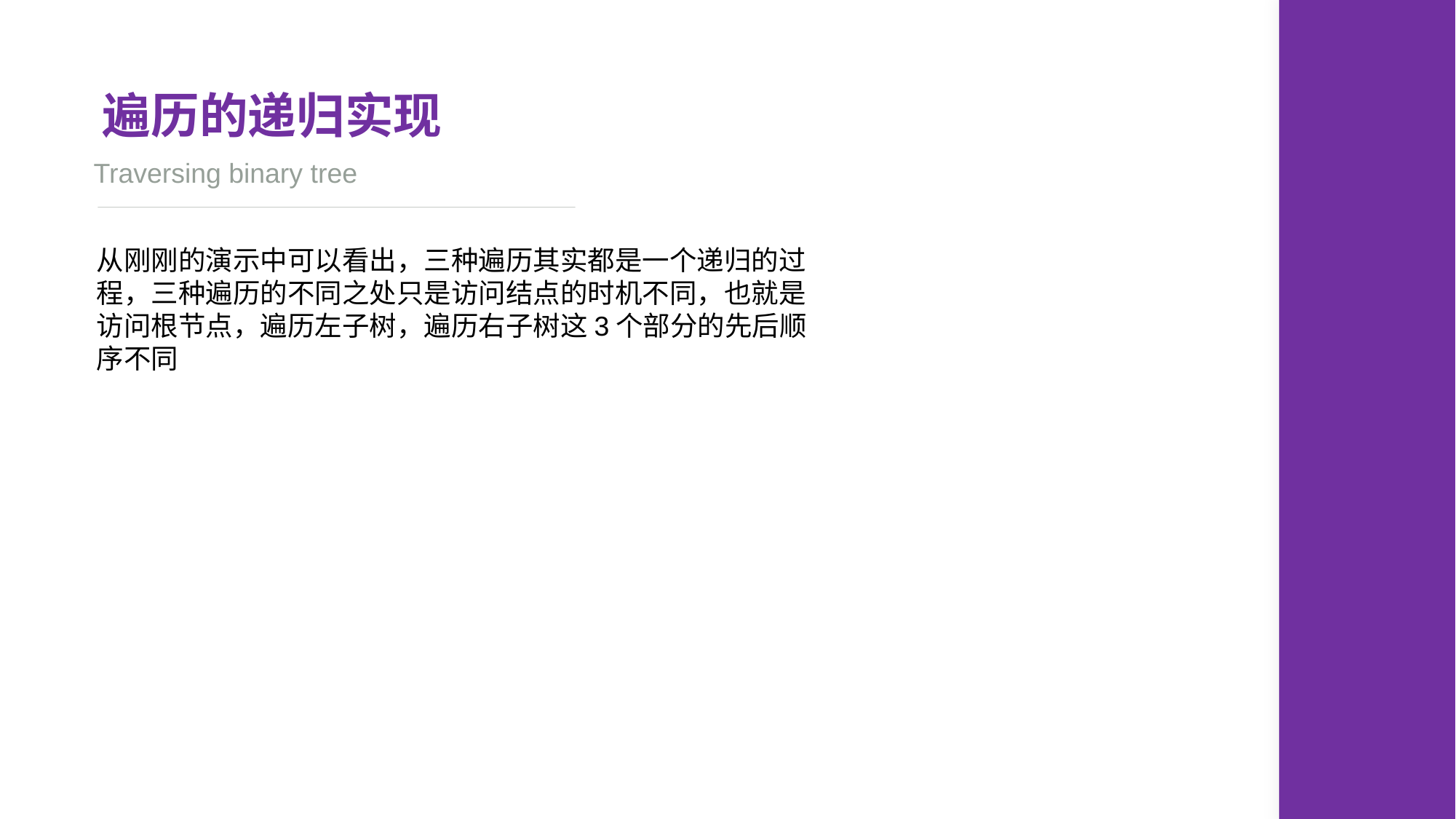

遍历的递归实现
Traversing binary tree
从刚刚的演示中可以看出，三种遍历其实都是一个递归的过程，三种遍历的不同之处只是访问结点的时机不同，也就是访问根节点，遍历左子树，遍历右子树这3个部分的先后顺序不同